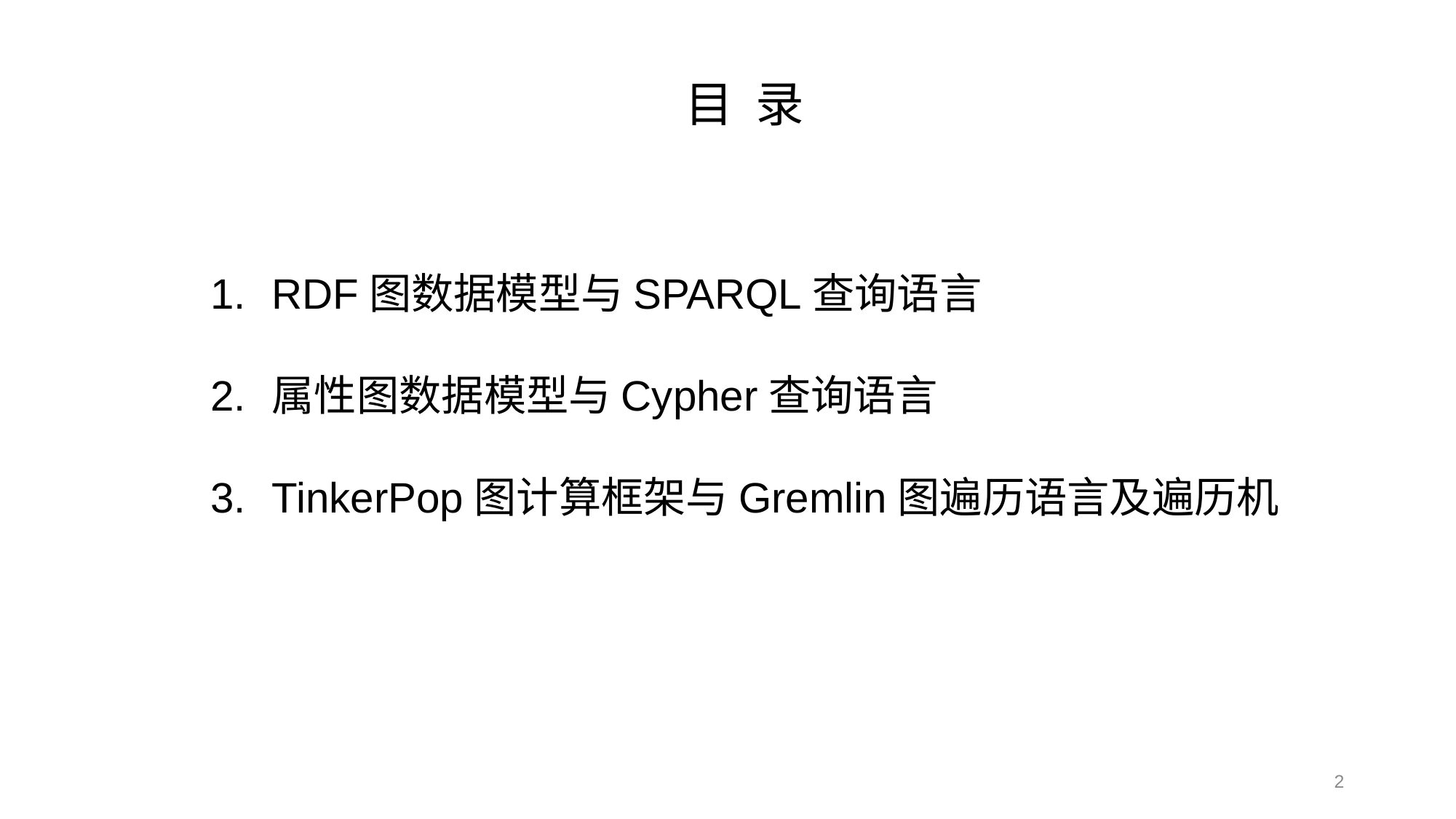

目  录
RDF图数据模型与SPARQL查询语言
属性图数据模型与Cypher查询语言
TinkerPop图计算框架与Gremlin图遍历语言及遍历机
2